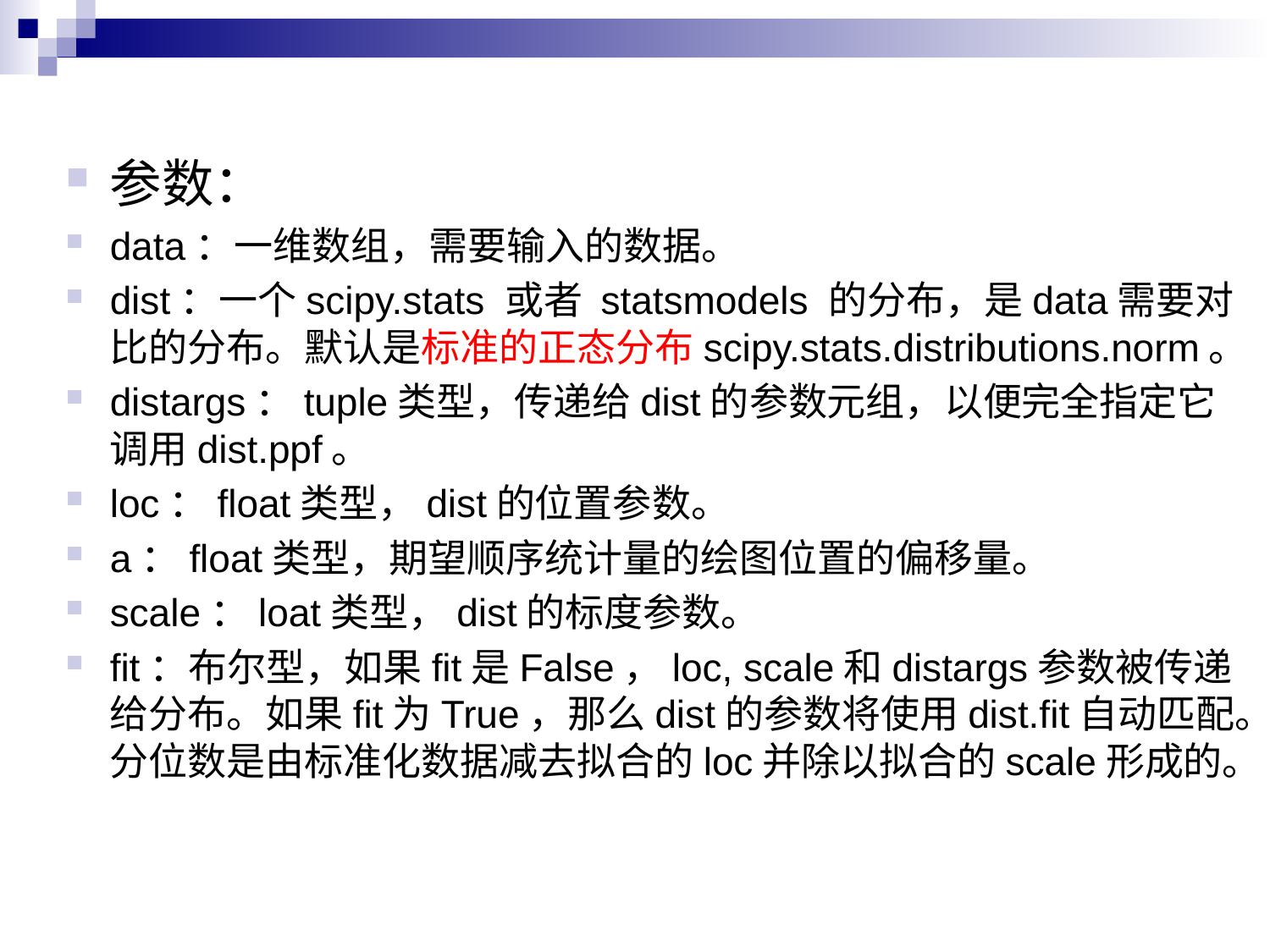

参数：
data：一维数组，需要输入的数据。
dist：一个scipy.stats 或者 statsmodels 的分布，是data需要对比的分布。默认是标准的正态分布scipy.stats.distributions.norm。
distargs：tuple类型，传递给dist的参数元组，以便完全指定它调用dist.ppf。
loc：float类型，dist的位置参数。
a：float类型，期望顺序统计量的绘图位置的偏移量。
scale：loat类型，dist的标度参数。
fit：布尔型，如果fit是False，loc, scale和distargs参数被传递给分布。如果fit为True，那么dist的参数将使用dist.fit自动匹配。分位数是由标准化数据减去拟合的loc并除以拟合的scale形成的。